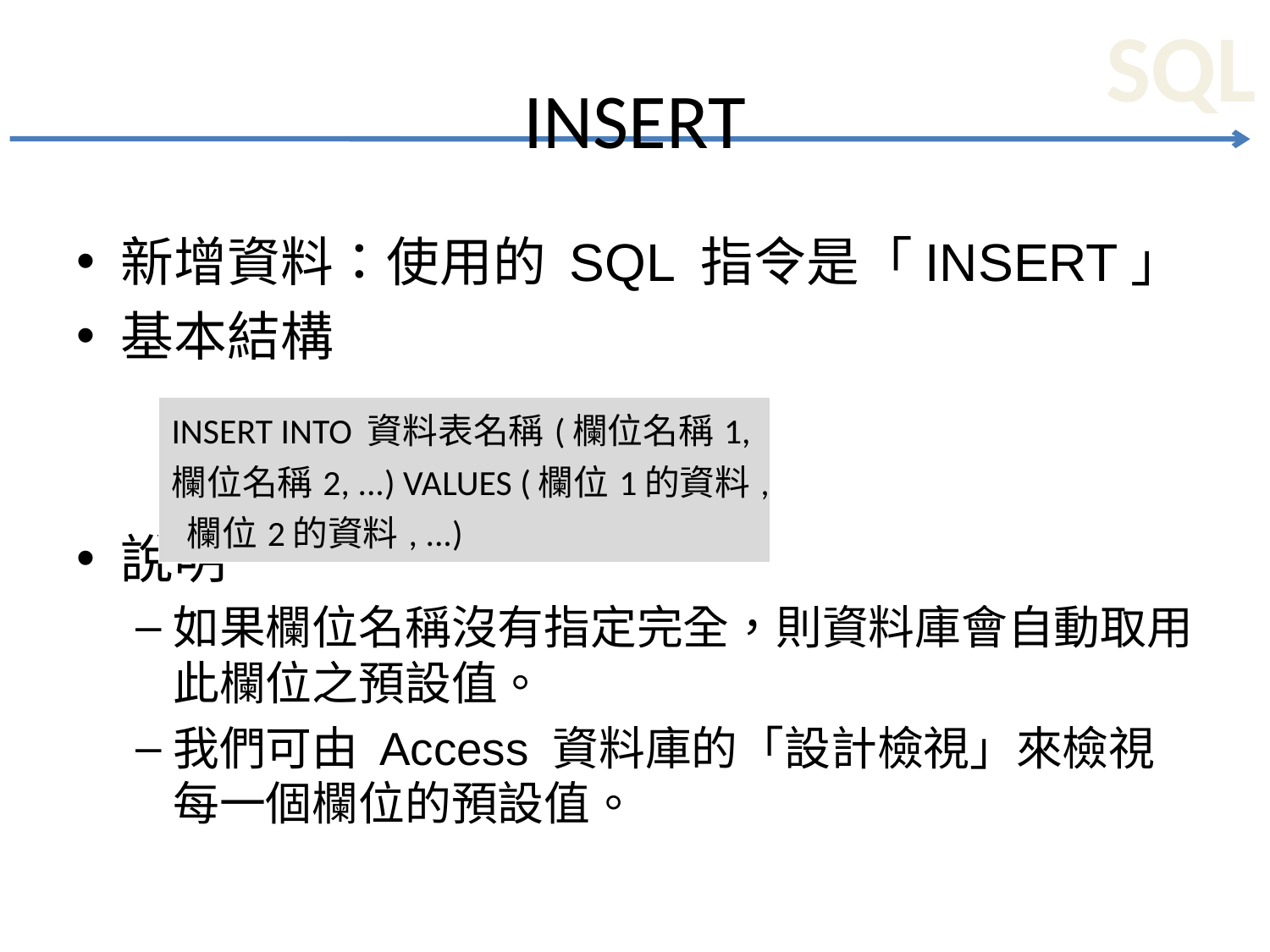

# INSERT
新增資料：使用的 SQL 指令是「INSERT」
基本結構

說明
如果欄位名稱沒有指定完全，則資料庫會自動取用此欄位之預設值。
我們可由 Access 資料庫的「設計檢視」來檢視每一個欄位的預設值。
| INSERT INTO 資料表名稱(欄位名稱1, 欄位名稱2, ...) VALUES (欄位1的資料, 欄位2的資料, ...) |
| --- |